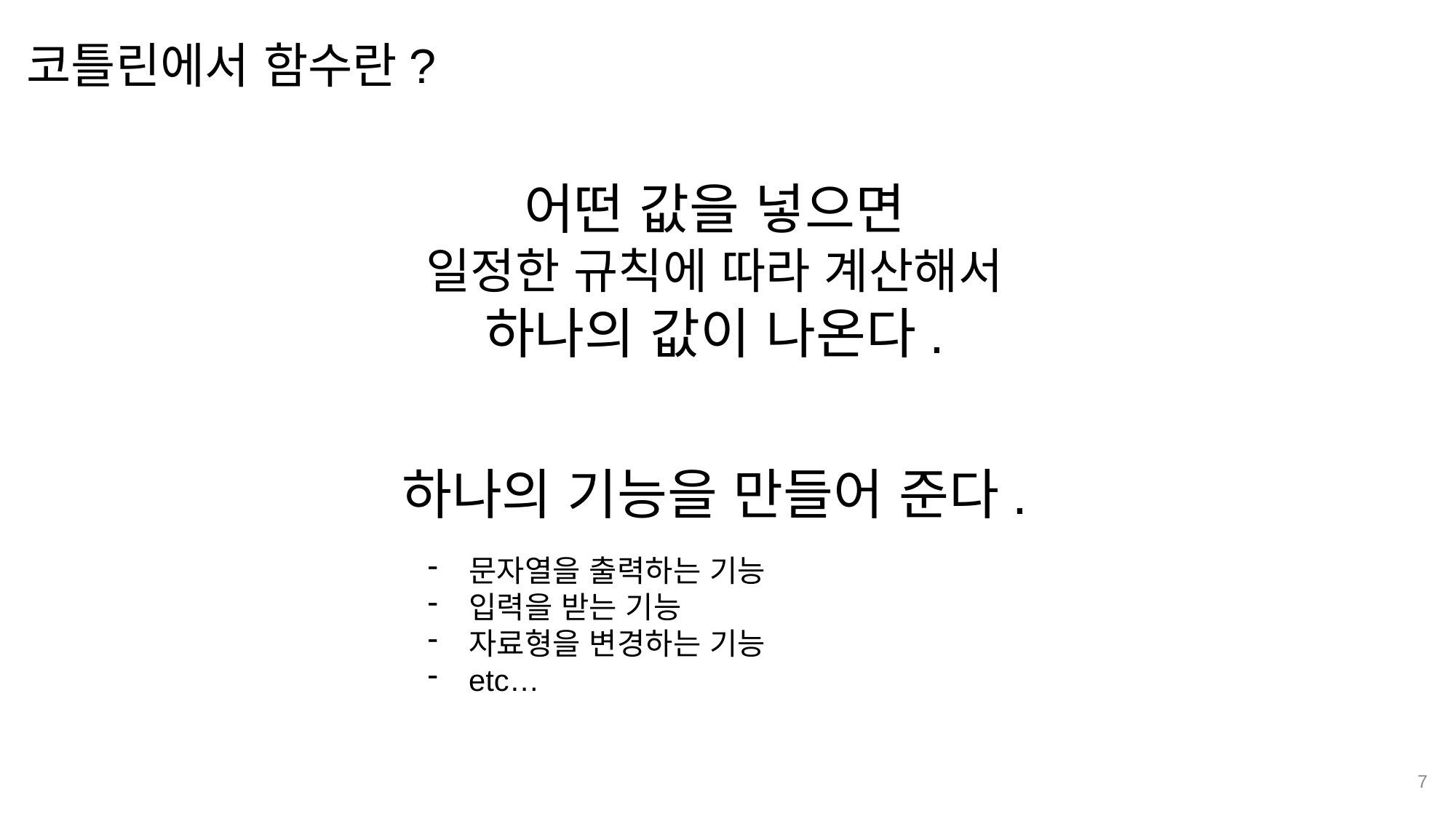

코틀린에서 함수란?
나눔스퀘어OTF ExtraBold
나눔스퀘어OTF Bold
어떤 값을 넣으면
일정한 규칙에 따라 계산해서
하나의 값이 나온다.
나눔스퀘어OTF
나눔스퀘어 Light
하나의 기능을 만들어 준다.
문자열을 출력하는 기능
입력을 받는 기능
자료형을 변경하는 기능
etc…
7